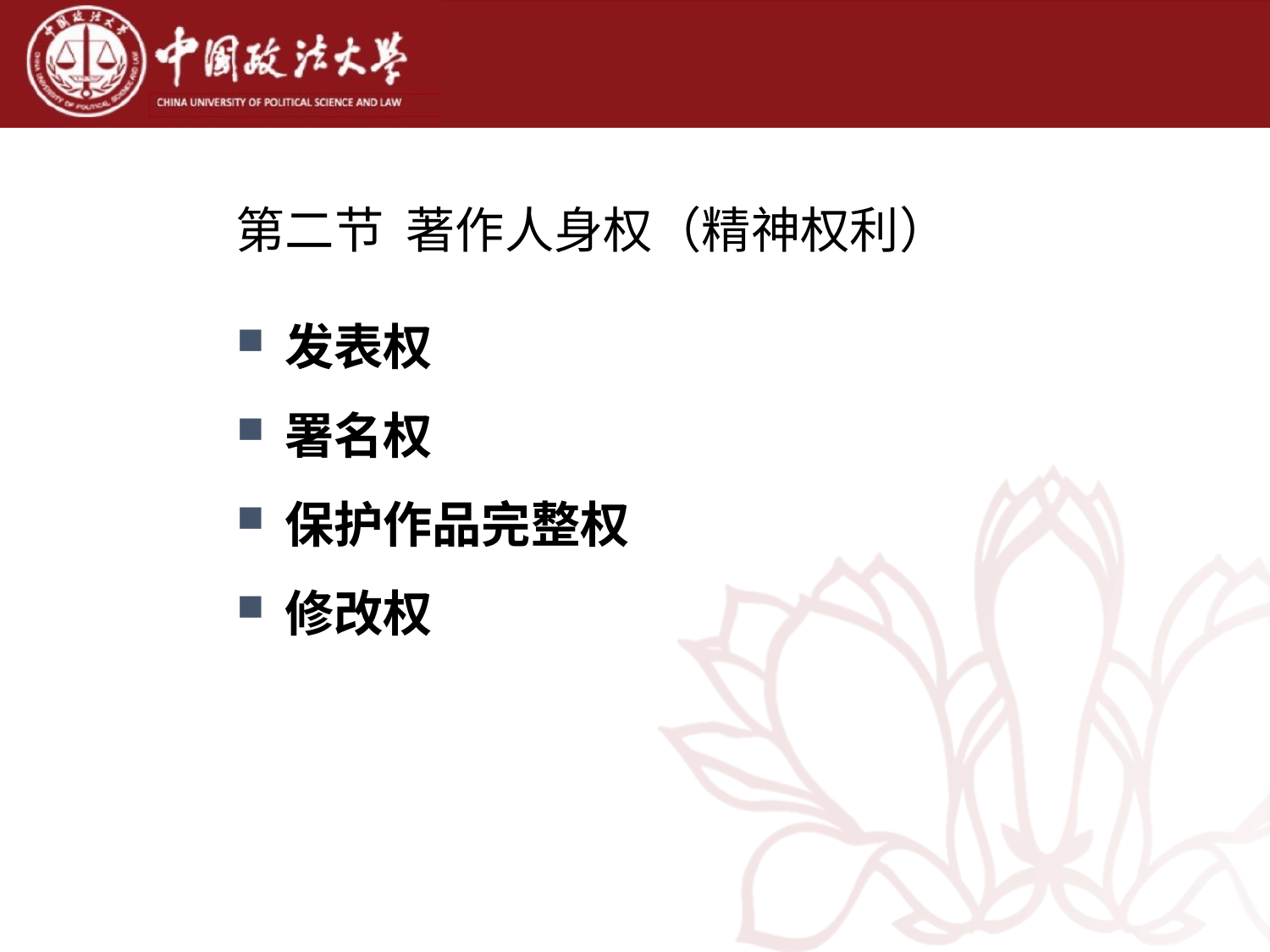

# 第二节  著作人身权（精神权利）
发表权
署名权
保护作品完整权
修改权